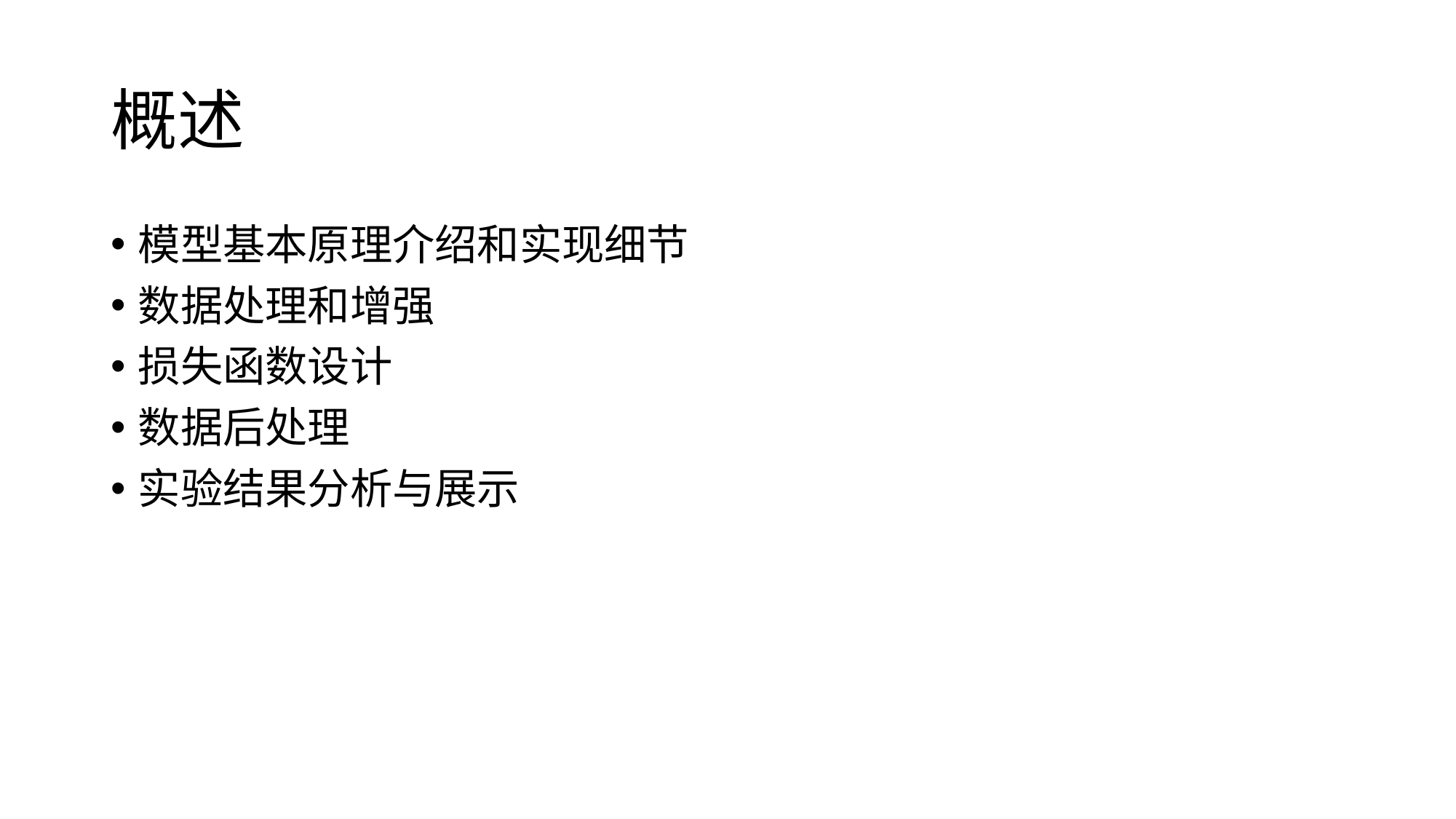

# 概述
模型基本原理介绍和实现细节
数据处理和增强
损失函数设计
数据后处理
实验结果分析与展示